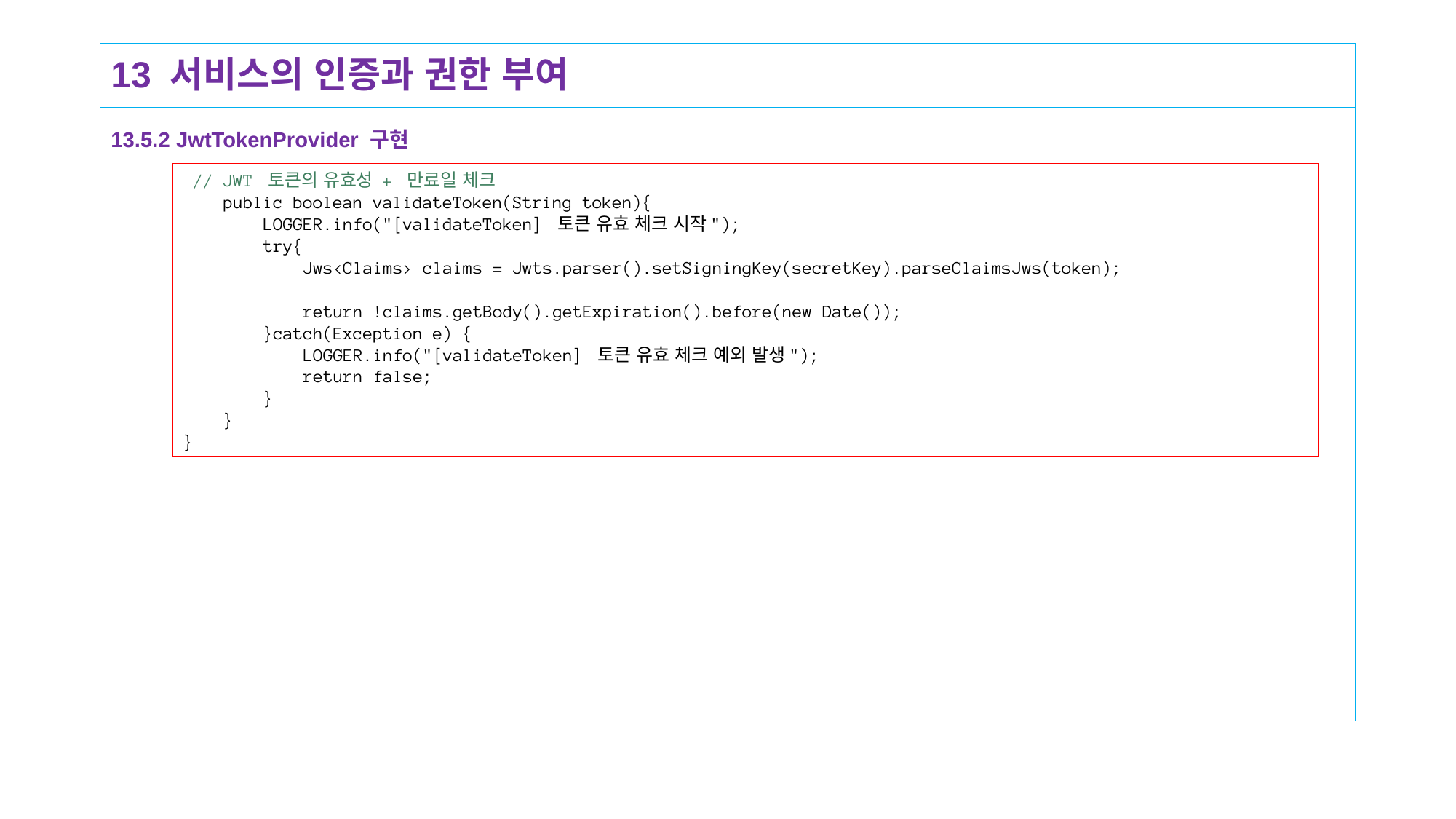

# 13 서비스의 인증과 권한 부여
13.5.2 JwtTokenProvider 구현

 // JWT 토큰의 유효성 + 만료일 체크
    public boolean validateToken(String token){
        LOGGER.info("[validateToken] 토큰 유효 체크 시작");
        try{
            Jws<Claims> claims = Jwts.parser().setSigningKey(secretKey).parseClaimsJws(token);

            return !claims.getBody().getExpiration().before(new Date());
        }catch(Exception e) {
            LOGGER.info("[validateToken] 토큰 유효 체크 예외 발생");
            return false;
        }
    }
}